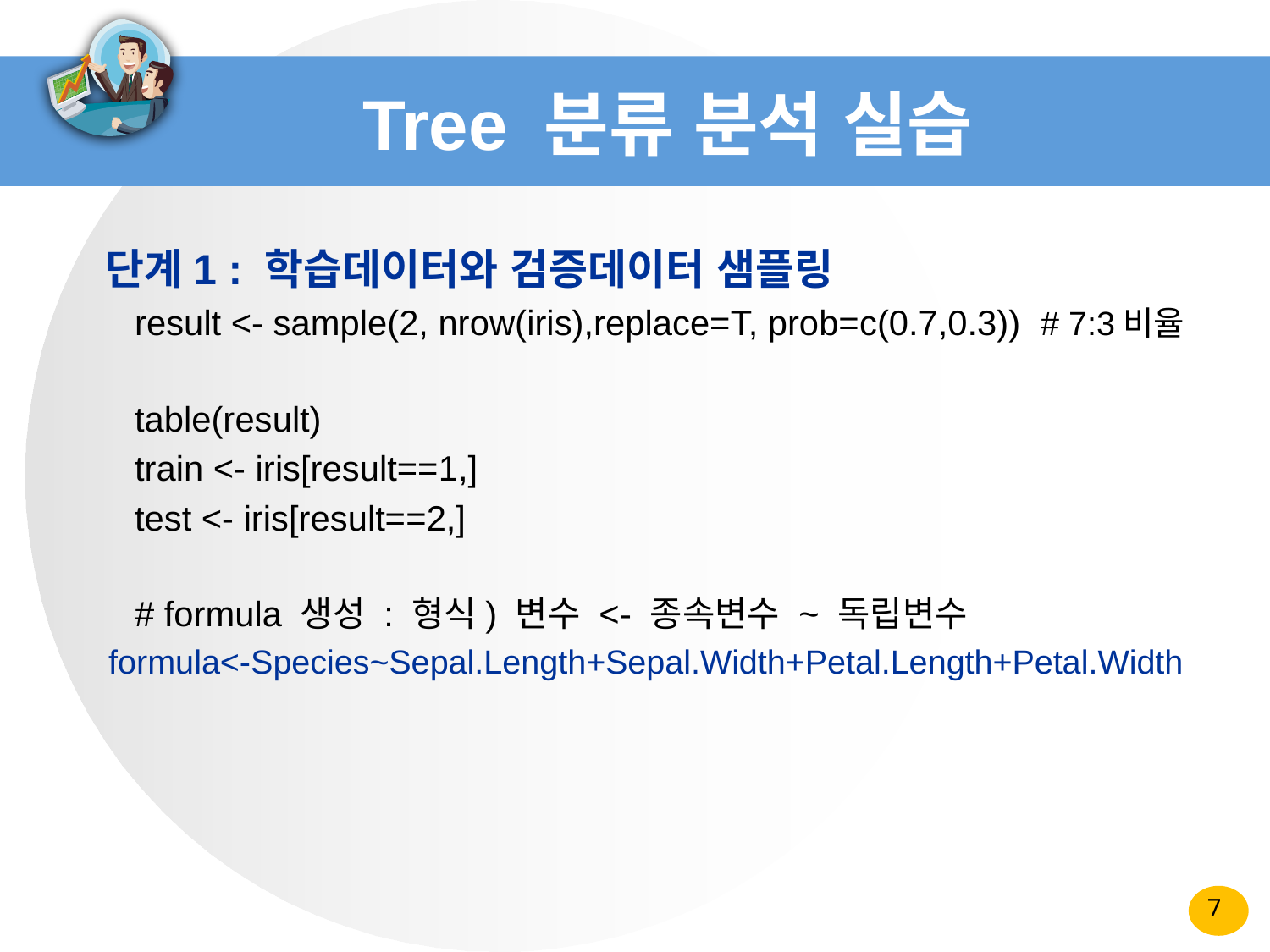

# Tree 분류 분석 실습
  단계1 : 학습데이터와 검증데이터 샘플링
result <- sample(2, nrow(iris),replace=T, prob=c(0.7,0.3))  # 7:3비율

table(result)
train <- iris[result==1,]
test <- iris[result==2,]

# formula 생성 : 형식) 변수 <- 종속변수 ~ 독립변수
    formula<-Species~Sepal.Length+Sepal.Width+Petal.Length+Petal.Width
7